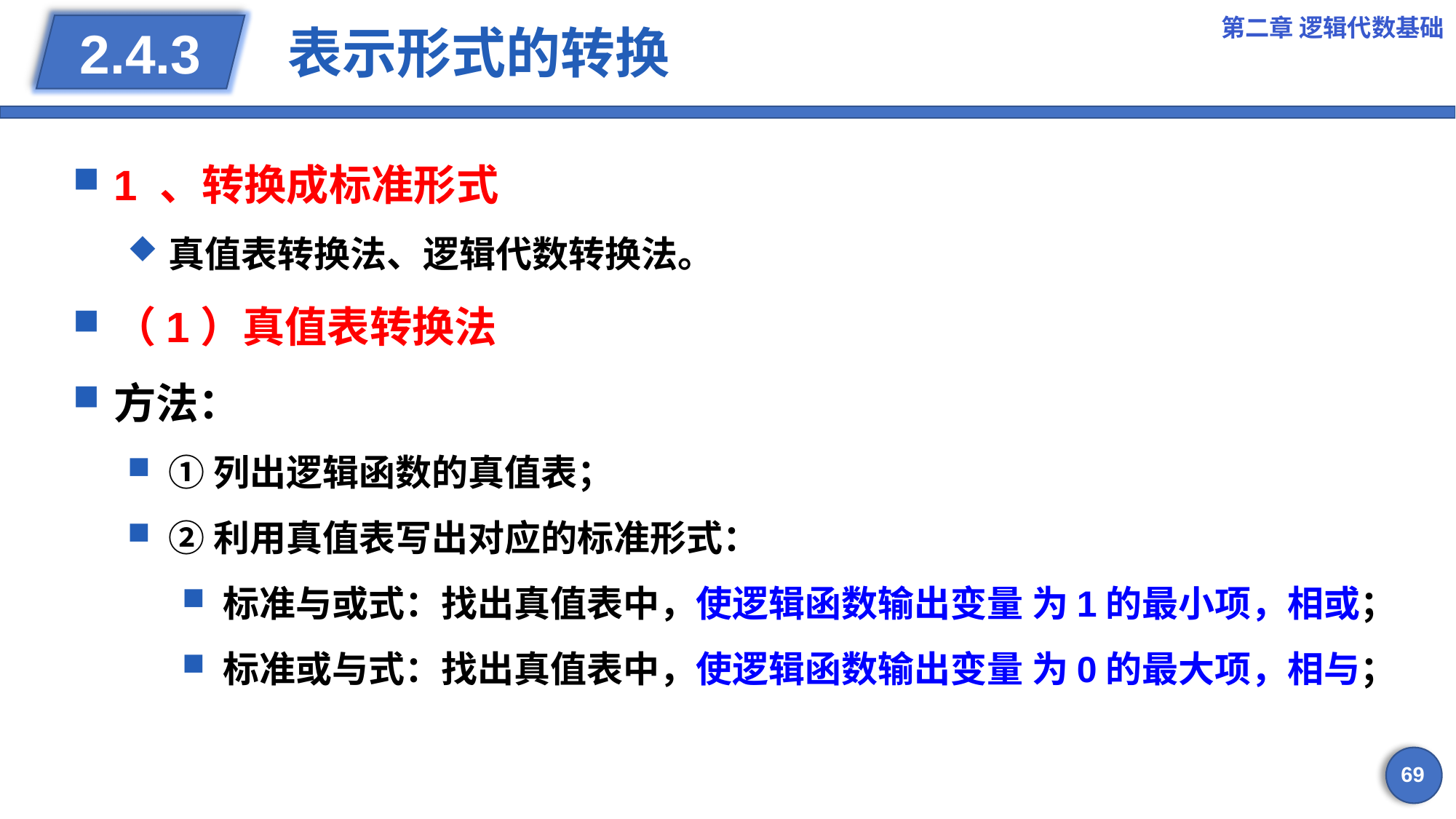

第二章 逻辑代数基础
# 表示形式的转换
2.4.3
1 、转换成标准形式
真值表转换法、逻辑代数转换法。
（1）真值表转换法
方法：
①列出逻辑函数的真值表；
②利用真值表写出对应的标准形式：
标准与或式：找出真值表中，使逻辑函数输出变量 为1的最小项，相或；
标准或与式：找出真值表中，使逻辑函数输出变量 为0的最大项，相与；
69